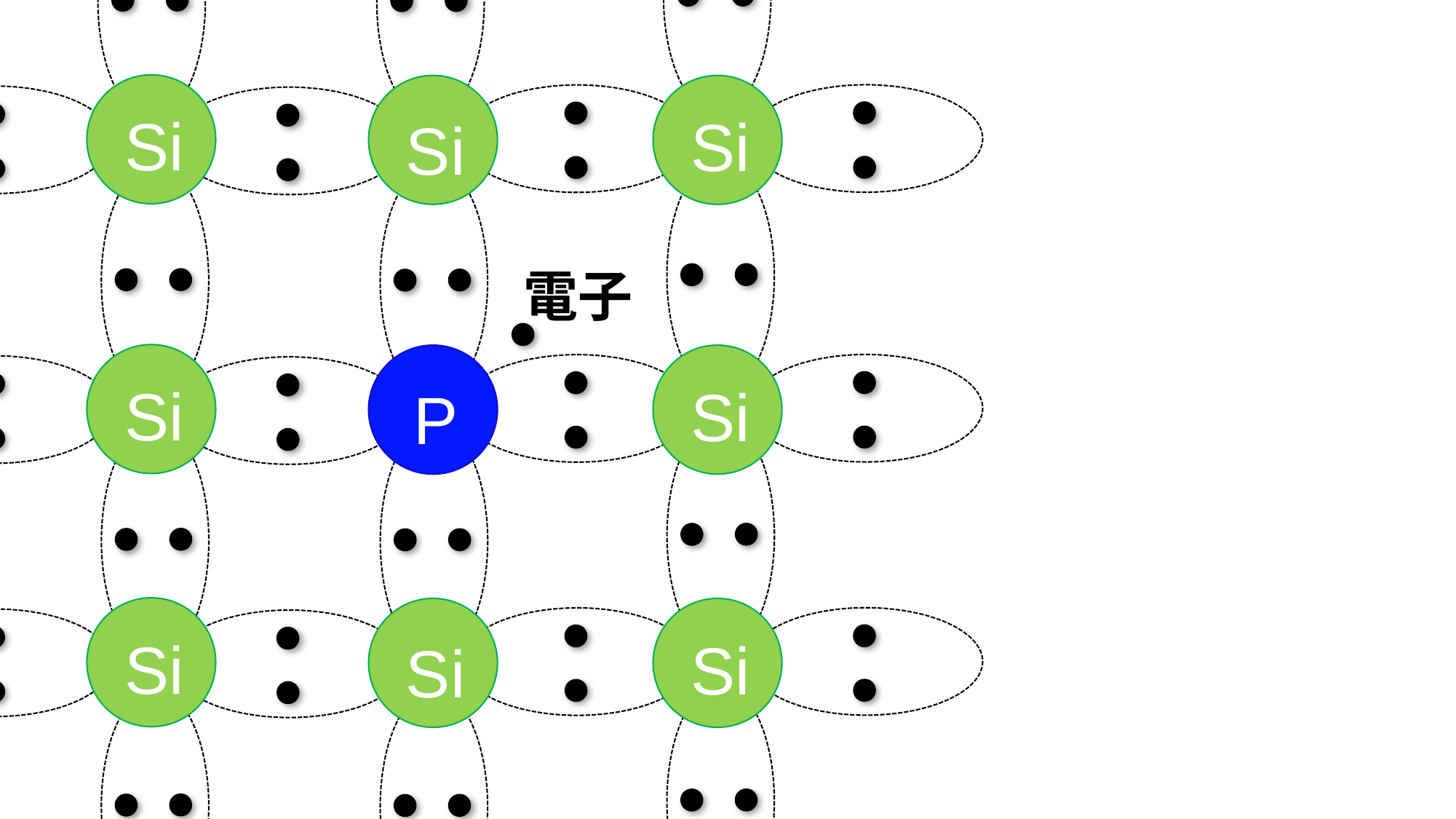

Si
Si
Si

電子

Si
Si
P

Si
Si
Si